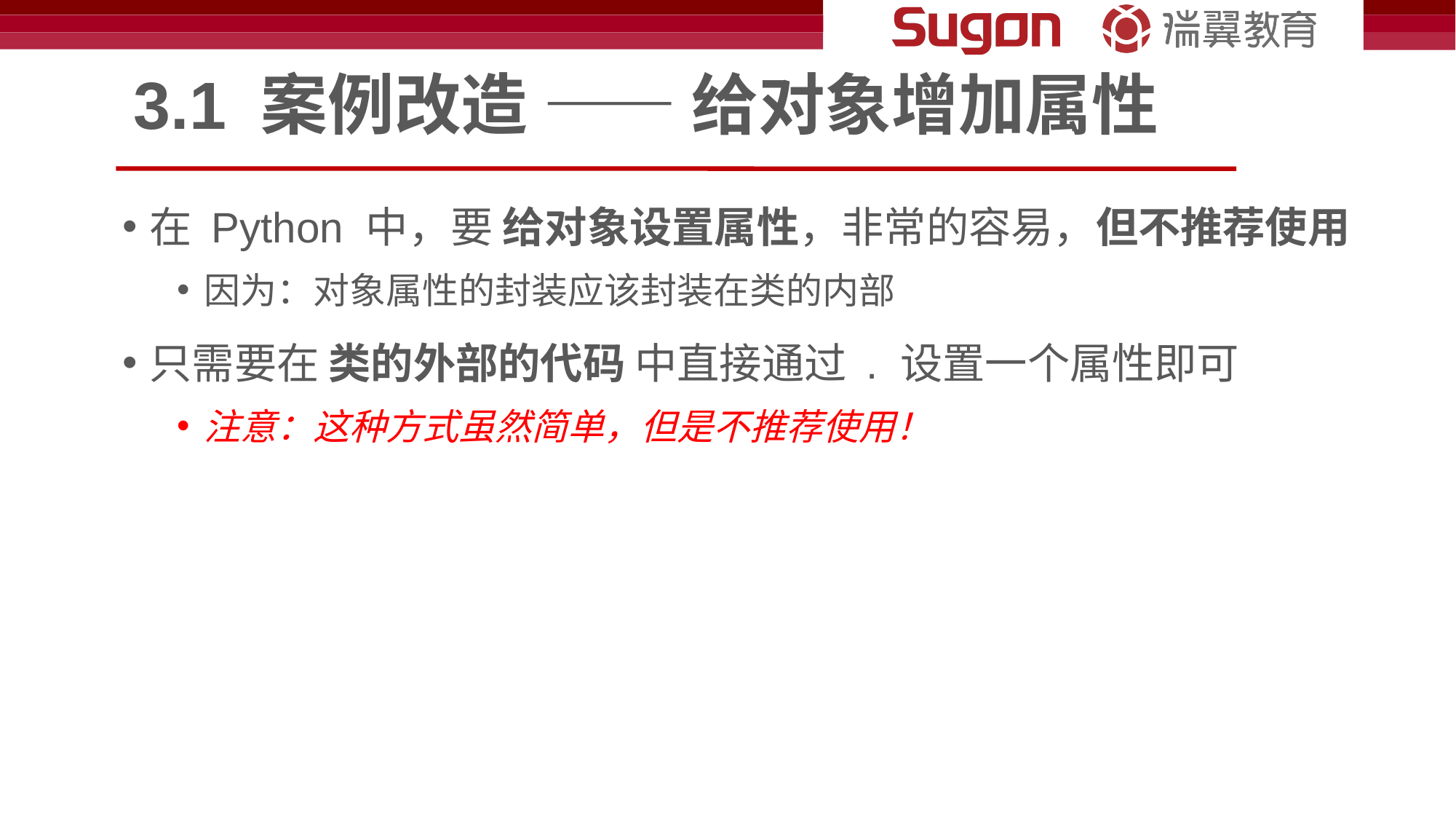

# 3.1 案例改造 —— 给对象增加属性
在 Python 中，要 给对象设置属性，非常的容易，但不推荐使用
因为：对象属性的封装应该封装在类的内部
只需要在 类的外部的代码 中直接通过 . 设置一个属性即可
注意：这种方式虽然简单，但是不推荐使用！